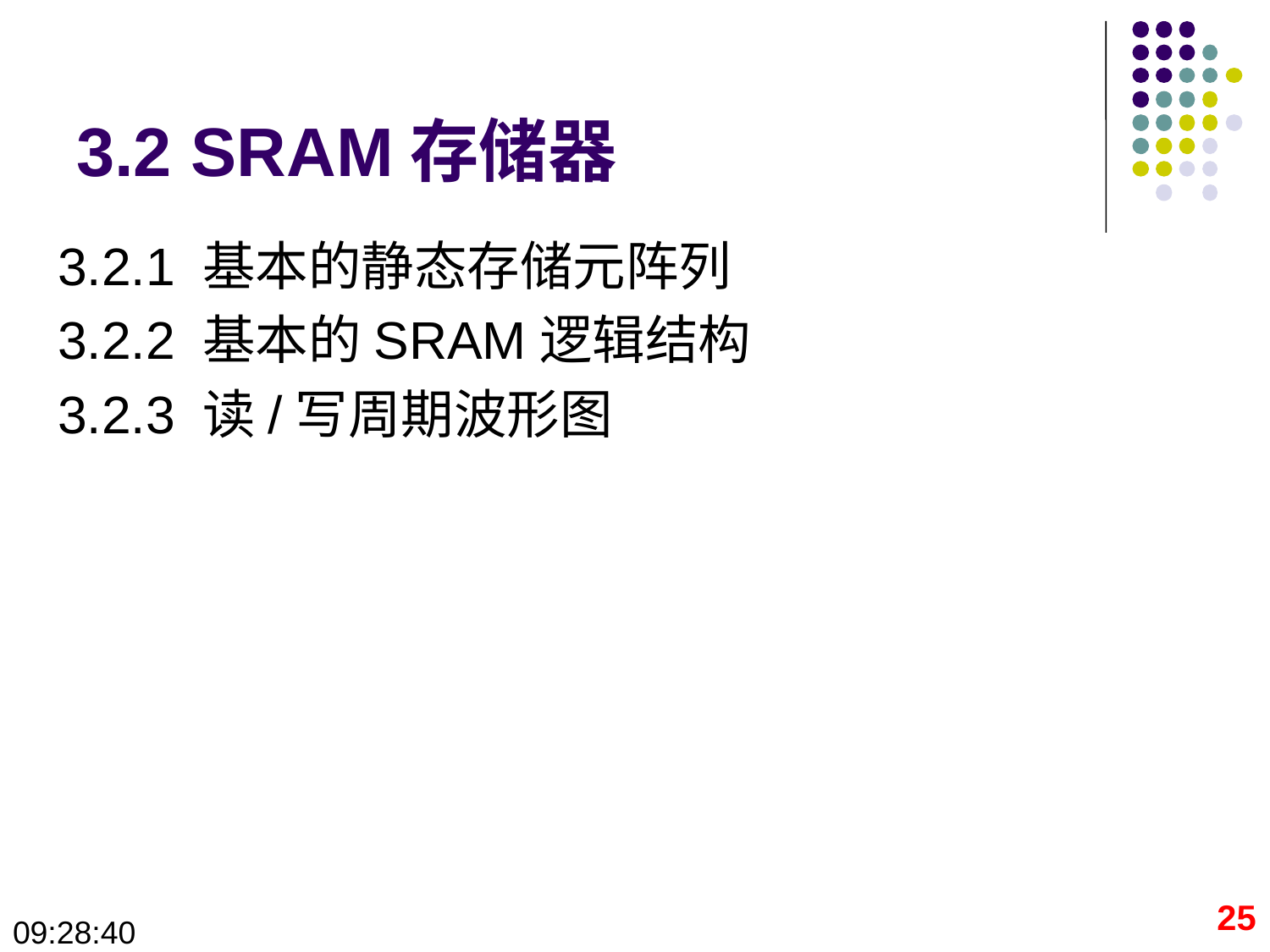

# 3.2 SRAM存储器
3.2.1 基本的静态存储元阵列
3.2.2 基本的SRAM逻辑结构
3.2.3 读/写周期波形图
25
09:28:40